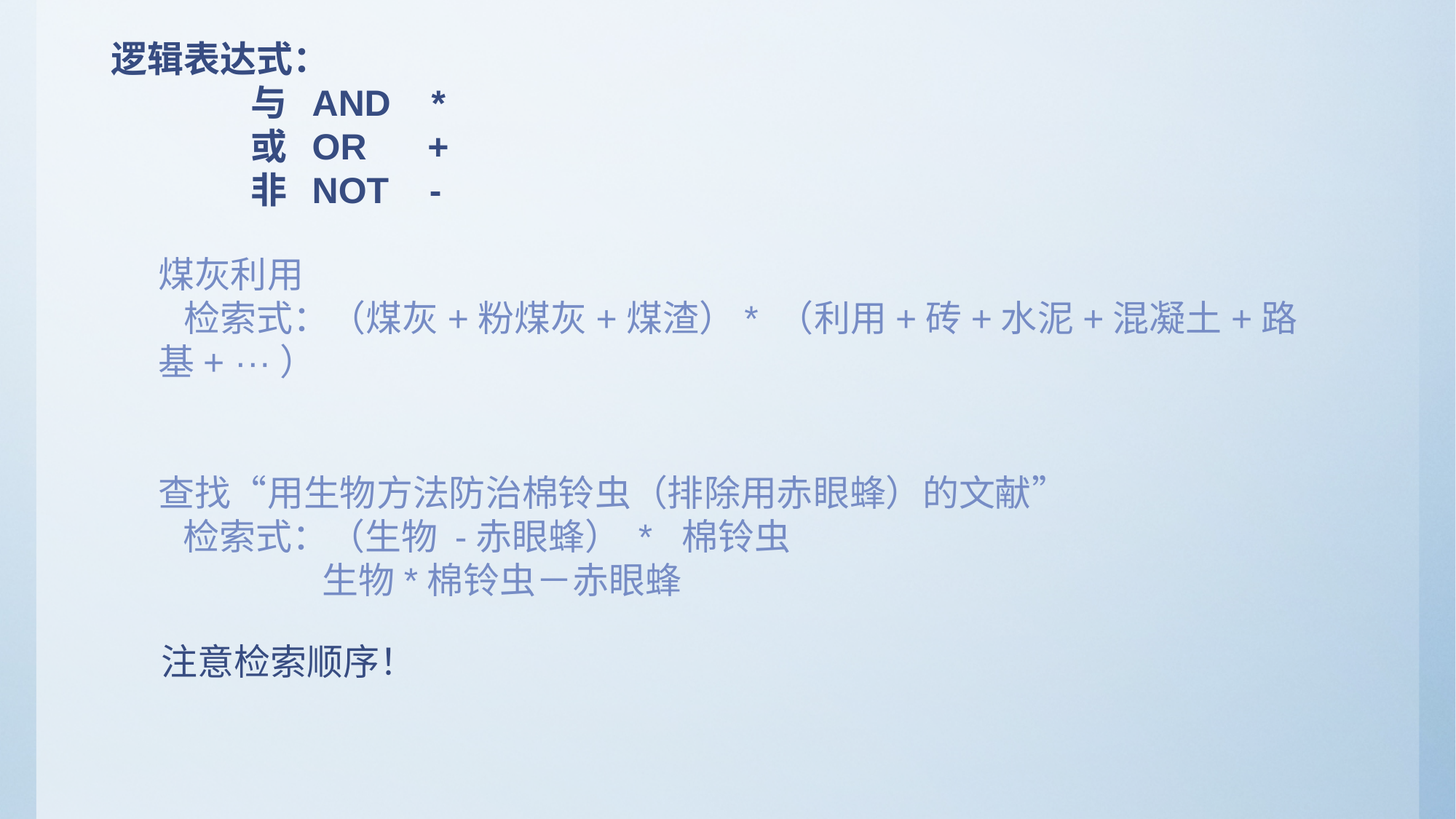

逻辑表达式：
                与  AND    *
                或  OR      +
                非  NOT    -
煤灰利用
  检索式：（煤灰+粉煤灰+煤渣）* （利用+砖+水泥+混凝土+路基+ ···）

查找“用生物方法防治棉铃虫（排除用赤眼蜂）的文献”
  检索式：（生物 -赤眼蜂） *  棉铃虫
                   生物*棉铃虫－赤眼蜂
注意检索顺序！